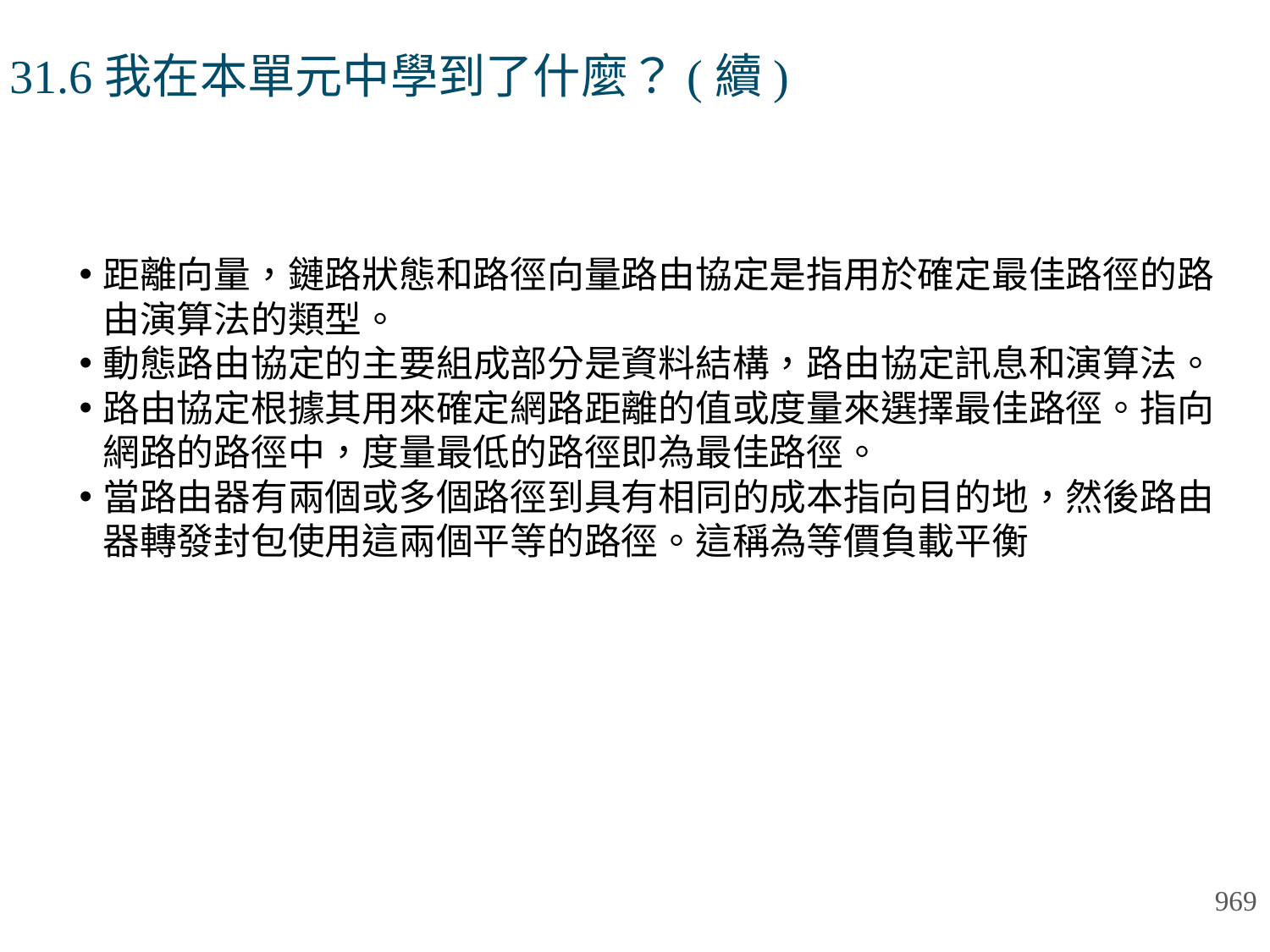

# 31.6我在本單元中學到了什麼？(續)
距離向量，鏈路狀態和路徑向量路由協定是指用於確定最佳路徑的路由演算法的類型。
動態路由協定的主要組成部分是資料結構，路由協定訊息和演算法。
路由協定根據其用來確定網路距離的值或度量來選擇最佳路徑。指向網路的路徑中，度量最低的路徑即為最佳路徑。
當路由器有兩個或多個路徑到具有相同的成本指向目的地，然後路由器轉發封包使用這兩個平等的路徑。這稱為等價負載平衡

969